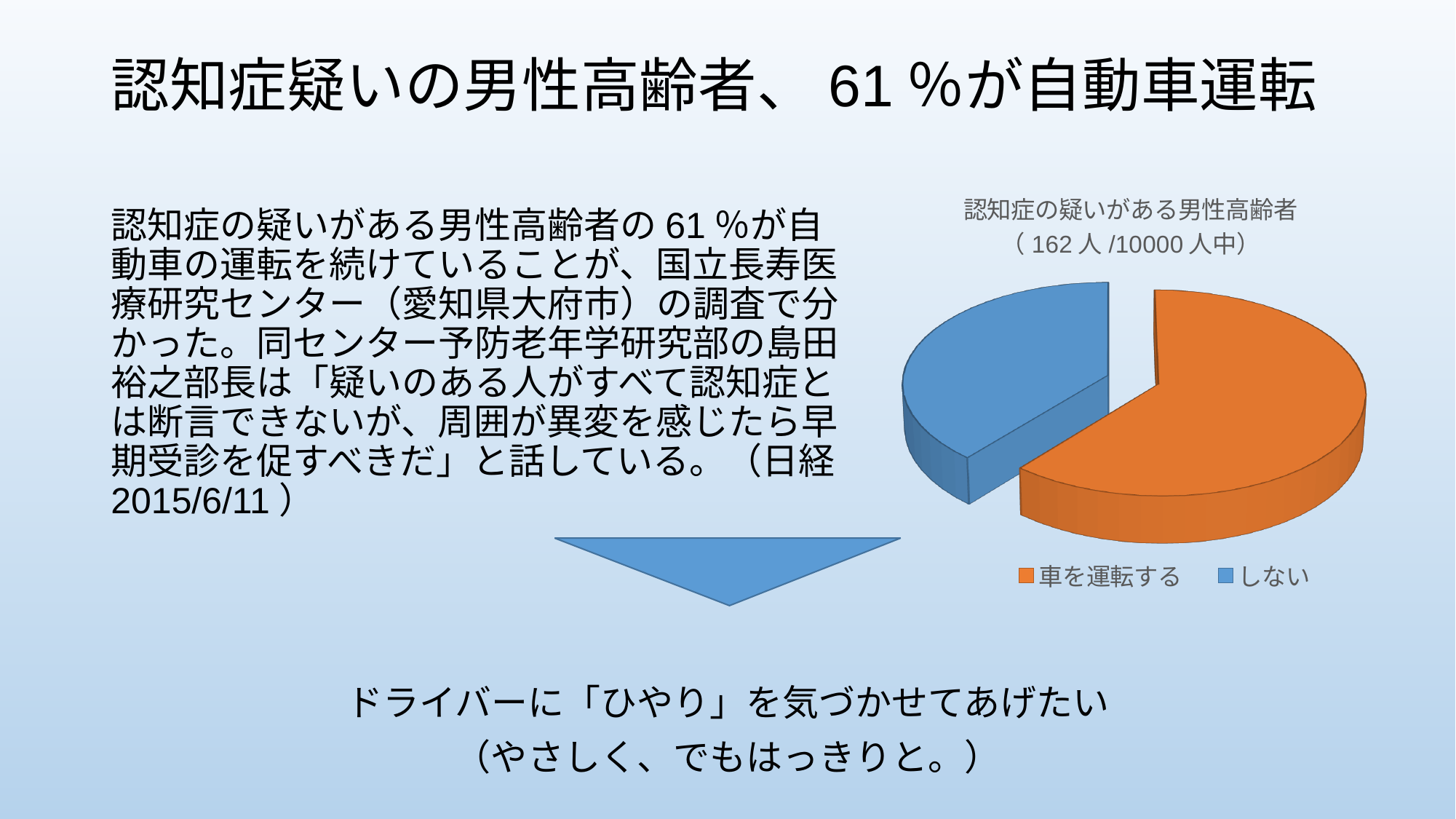

# 認知症疑いの男性高齢者、61％が自動車運転

[unsupported chart]

認知症の疑いがある男性高齢者の61％が自動車の運転を続けていることが、国立長寿医療研究センター（愛知県大府市）の調査で分かった。同センター予防老年学研究部の島田裕之部長は「疑いのある人がすべて認知症とは断言できないが、周囲が異変を感じたら早期受診を促すべきだ」と話している。（日経 2015/6/11）

ドライバーに「ひやり」を気づかせてあげたい
（やさしく、でもはっきりと。）